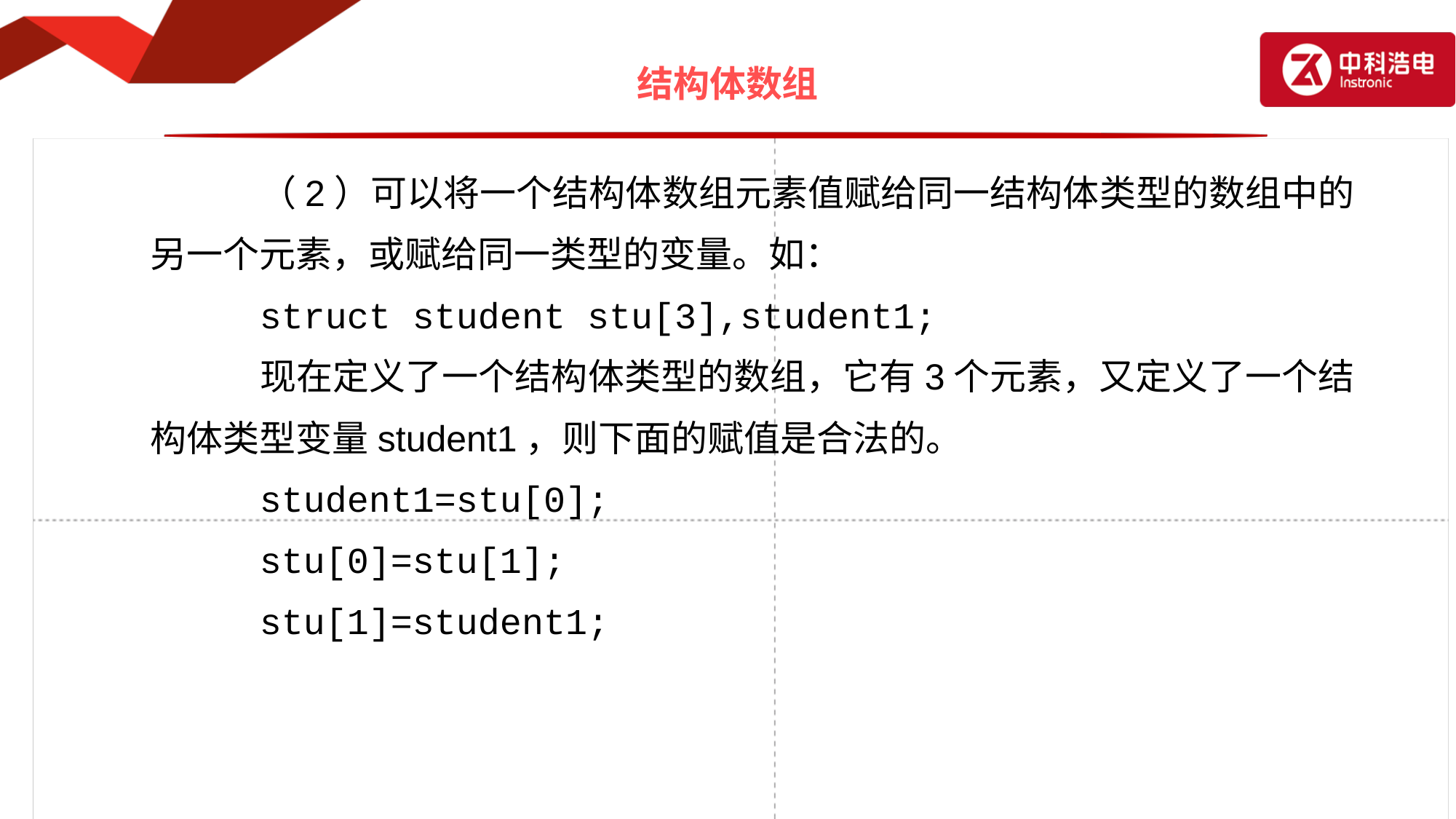

# 结构体数组
		（2）可以将一个结构体数组元素值赋给同一结构体类型的数组中的另一个元素，或赋给同一类型的变量。如：
		struct student stu[3],student1;
		现在定义了一个结构体类型的数组，它有3个元素，又定义了一个结构体类型变量student1，则下面的赋值是合法的。
		student1=stu[0];
		stu[0]=stu[1];
		stu[1]=student1;